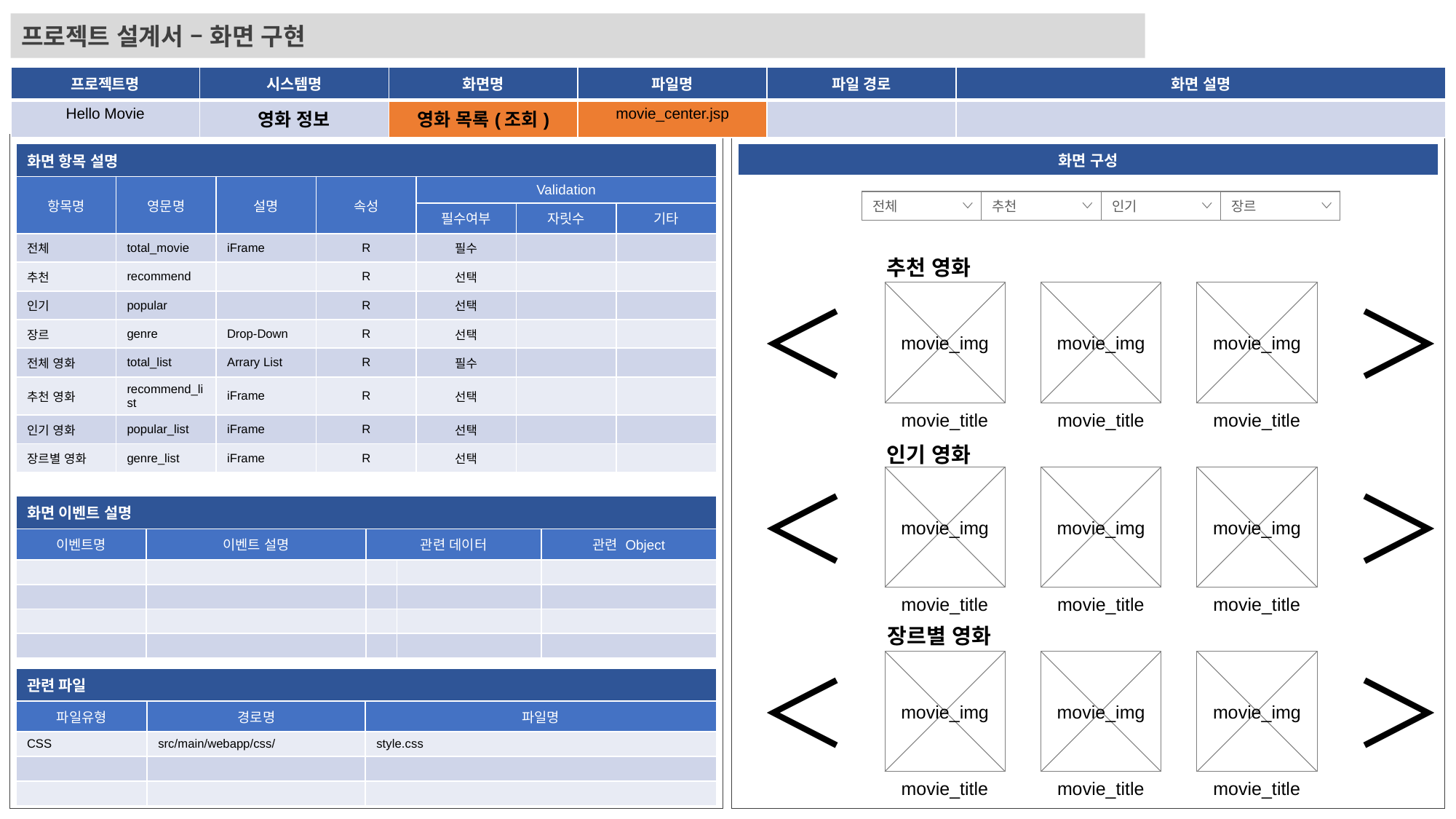

프로젝트 설계서 – 화면 구현
| 프로젝트명 | 시스템명 | 화면명 | 파일명 | 파일 경로 | 화면 설명 |
| --- | --- | --- | --- | --- | --- |
| Hello Movie | 영화 정보 | 영화 목록(조회) | movie\_center.jsp |  |  |

| 화면 항목 설명 |  |  |  |  |  |  |
| --- | --- | --- | --- | --- | --- | --- |
| 항목명 | 영문명 | 설명 | 속성 | Validation |  |  |
|  |  |  |  | 필수여부 | 자릿수 | 기타 |
| 전체 | total\_movie | iFrame | R | 필수 |  |  |
| 추천 | recommend |  | R | 선택 |  |  |
| 인기 | popular |  | R | 선택 |  |  |
| 장르 | genre | Drop-Down | R | 선택 |  |  |
| 전체 영화 | total\_list | Arrary List | R | 필수 |  |  |
| 추천 영화 | recommend\_list | iFrame | R | 선택 |  |  |
| 인기 영화 | popular\_list | iFrame | R | 선택 |  |  |
| 장르별 영화 | genre\_list | iFrame | R | 선택 |  |  |
| 화면 구성 |
| --- |
전체

추천

인기

장르

추천 영화

＜
＞
movie_img
movie_img
movie_img
movie_title
movie_title
movie_title
인기 영화

＜
＞
movie_img
movie_img
movie_img
movie_title
movie_title
movie_title
| 화면 이벤트 설명 |  |  |  |  |
| --- | --- | --- | --- | --- |
| 이벤트명 | 이벤트 설명 | 관련 데이터 |  | 관련 Object |
|  |  |  |  |  |
|  |  |  |  |  |
|  |  |  |  |  |
|  |  |  |  |  |
장르별 영화

＜
＞
movie_img
movie_img
movie_img
movie_title
movie_title
movie_title
| 관련 파일 |  |  |
| --- | --- | --- |
| 파일유형 | 경로명 | 파일명 |
| CSS | src/main/webapp/css/ | style.css |
|  |  |  |
|  |  |  |